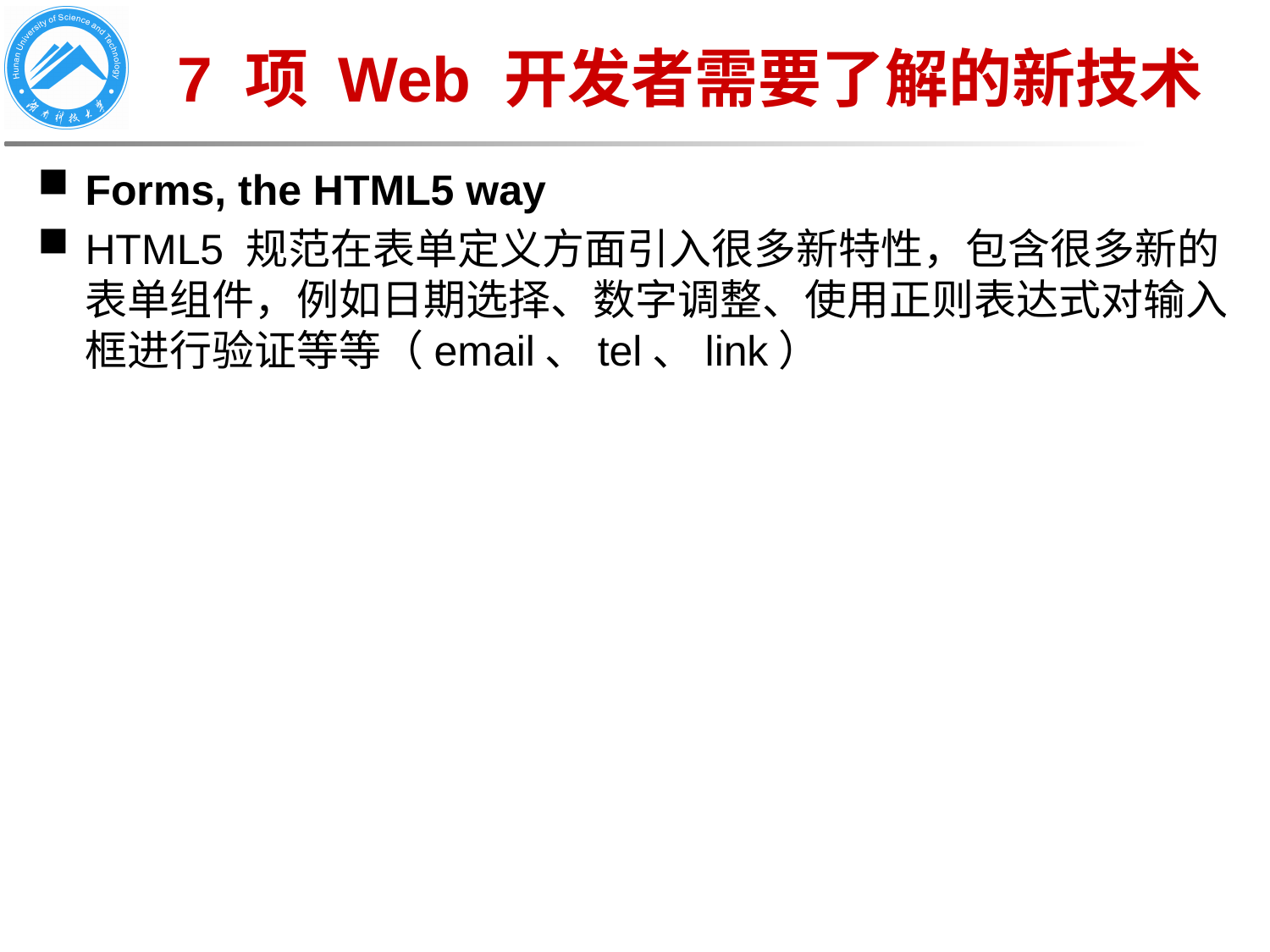

7 项 Web 开发者需要了解的新技术
Forms, the HTML5 way
HTML5 规范在表单定义方面引入很多新特性，包含很多新的表单组件，例如日期选择、数字调整、使用正则表达式对输入框进行验证等等（email、tel、link）